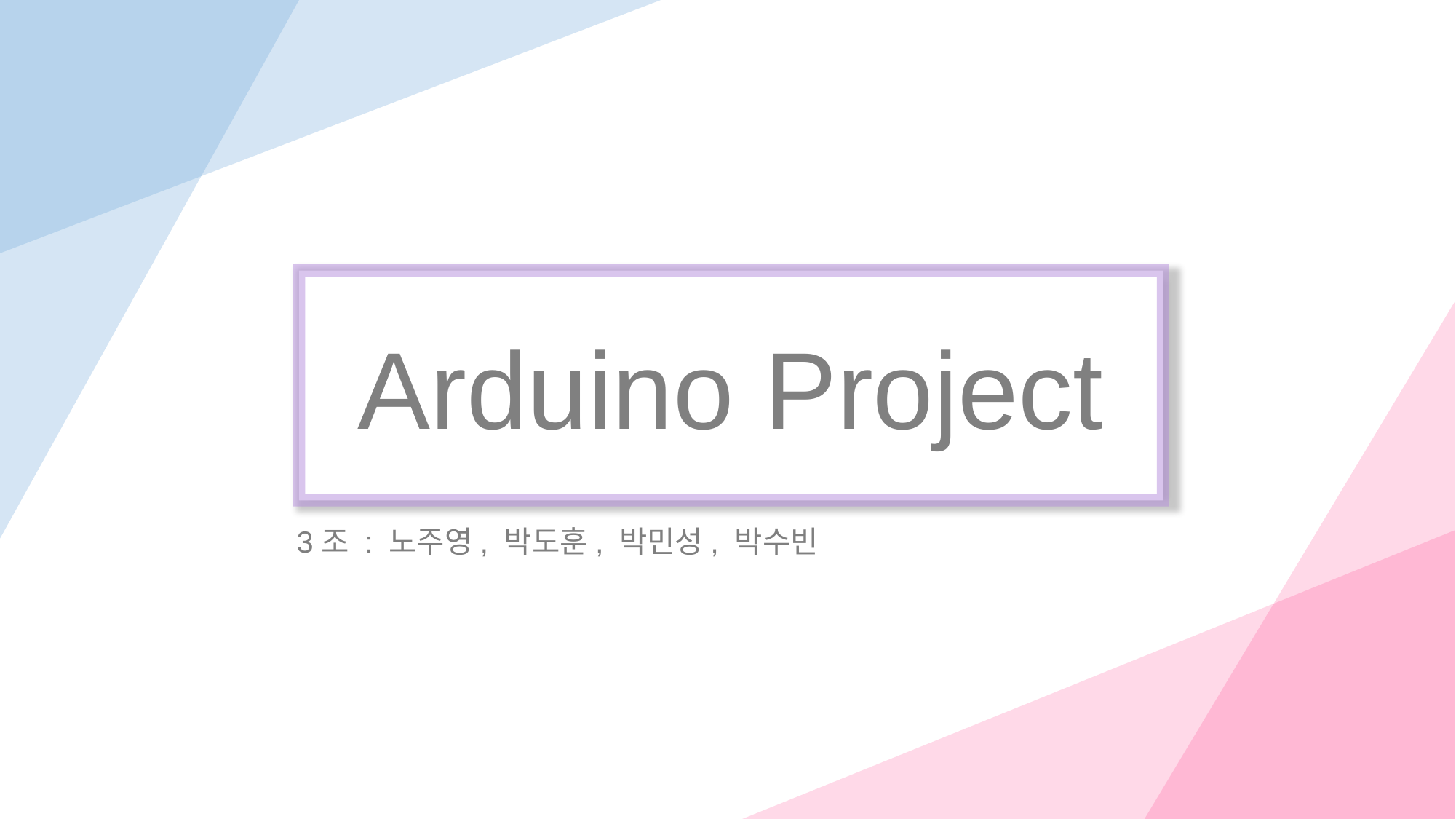

Arduino Project

3조 : 노주영, 박도훈, 박민성, 박수빈